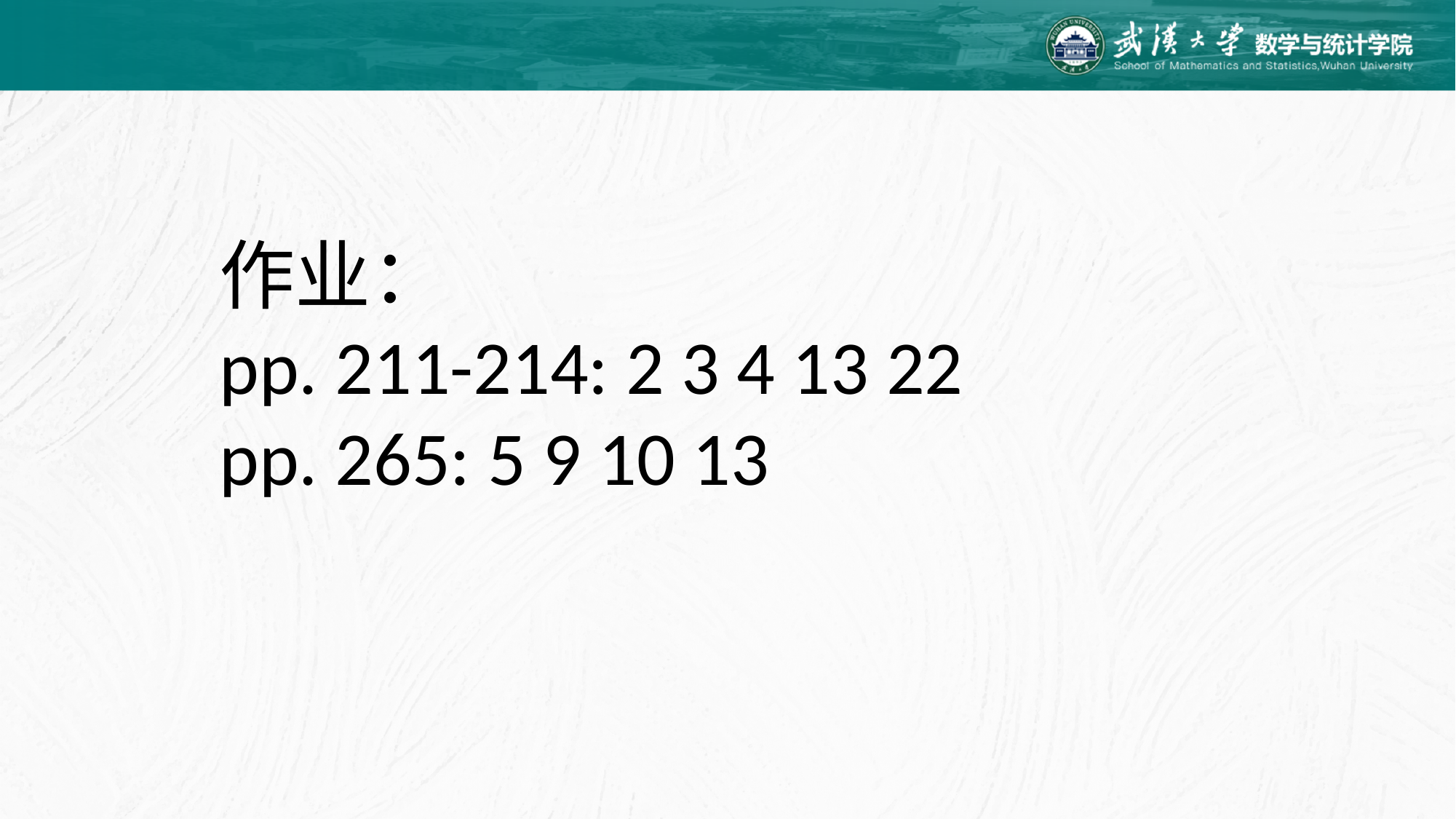

作业：
pp. 211-214: 2 3 4 13 22
pp. 265: 5 9 10 13